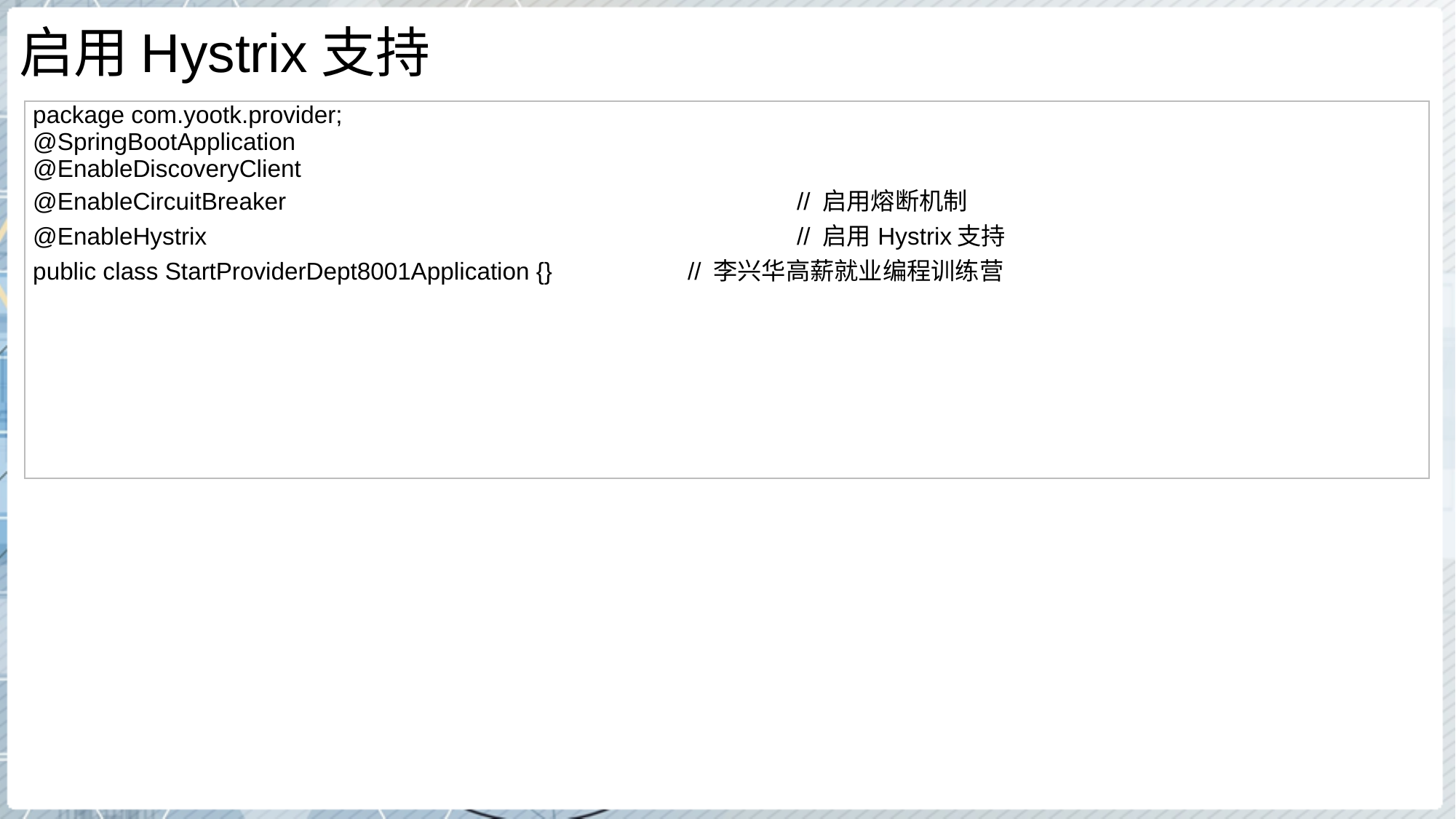

# 启用Hystrix支持
| package com.yootk.provider; @SpringBootApplication @EnableDiscoveryClient @EnableCircuitBreaker // 启用熔断机制 @EnableHystrix // 启用Hystrix支持 public class StartProviderDept8001Application {} // 李兴华高薪就业编程训练营 |
| --- |